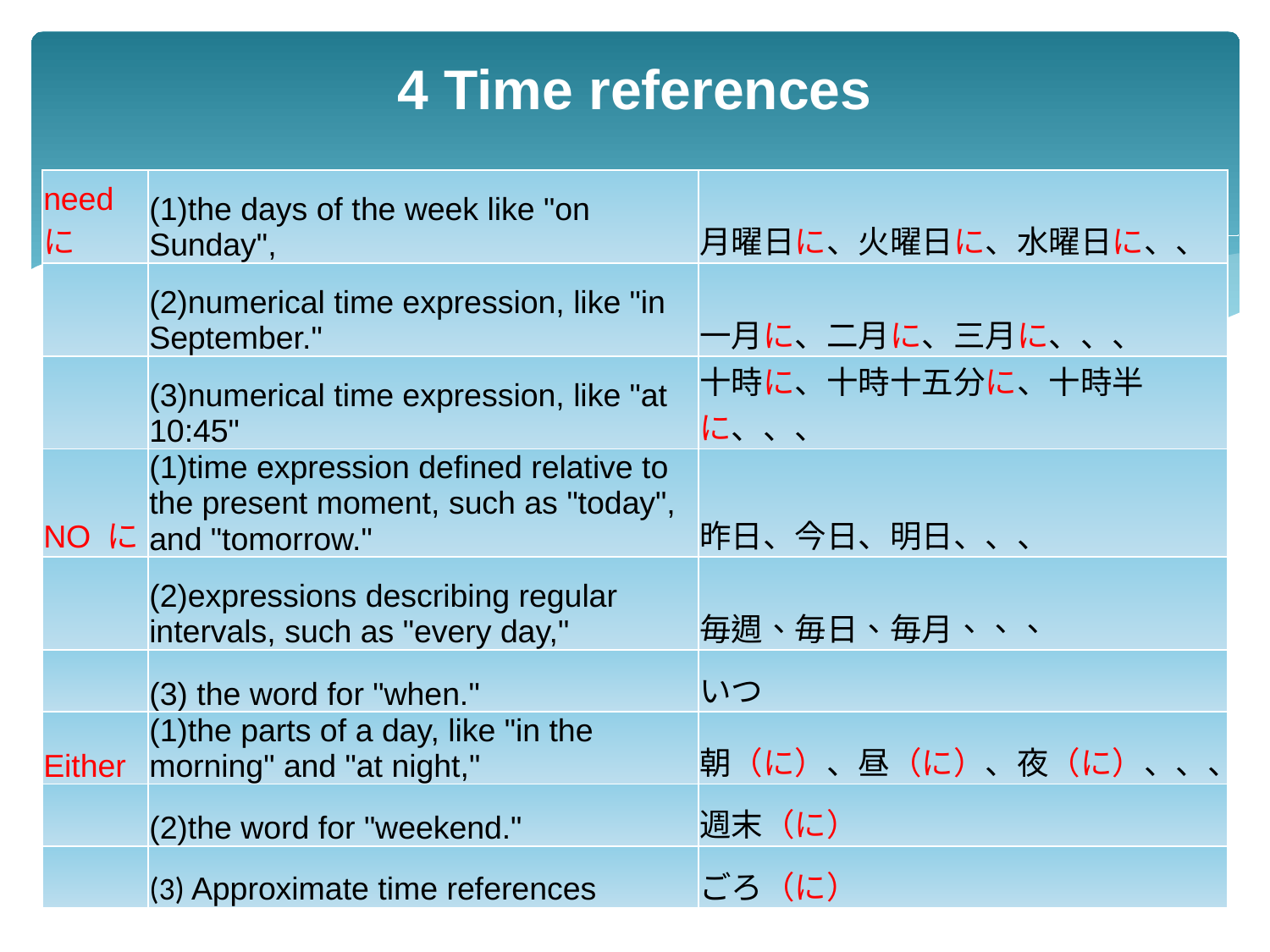

# 4 Time references
| need に | (1)the days of the week like "on Sunday", | 月曜日に、火曜日に、水曜日に、、 |
| --- | --- | --- |
|  | (2)numerical time expression, like "in September." | 一月に、二月に、三月に、、、 |
|  | (3)numerical time expression, like "at 10:45" | 十時に、十時十五分に、十時半に、、、 |
| NO に | (1)time expression defined relative to the present moment, such as "today", and "tomorrow." | 昨日、今日、明日、、、 |
|  | (2)expressions describing regular intervals, such as "every day," | 毎週、毎日、毎月、、、 |
|  | (3) the word for "when." | いつ |
| Either | (1)the parts of a day, like "in the morning" and "at night," | 朝（に）、昼（に）、夜（に）、、、 |
|  | (2)the word for "weekend." | 週末（に） |
|  | (3) Approximate time references | ごろ（に） |